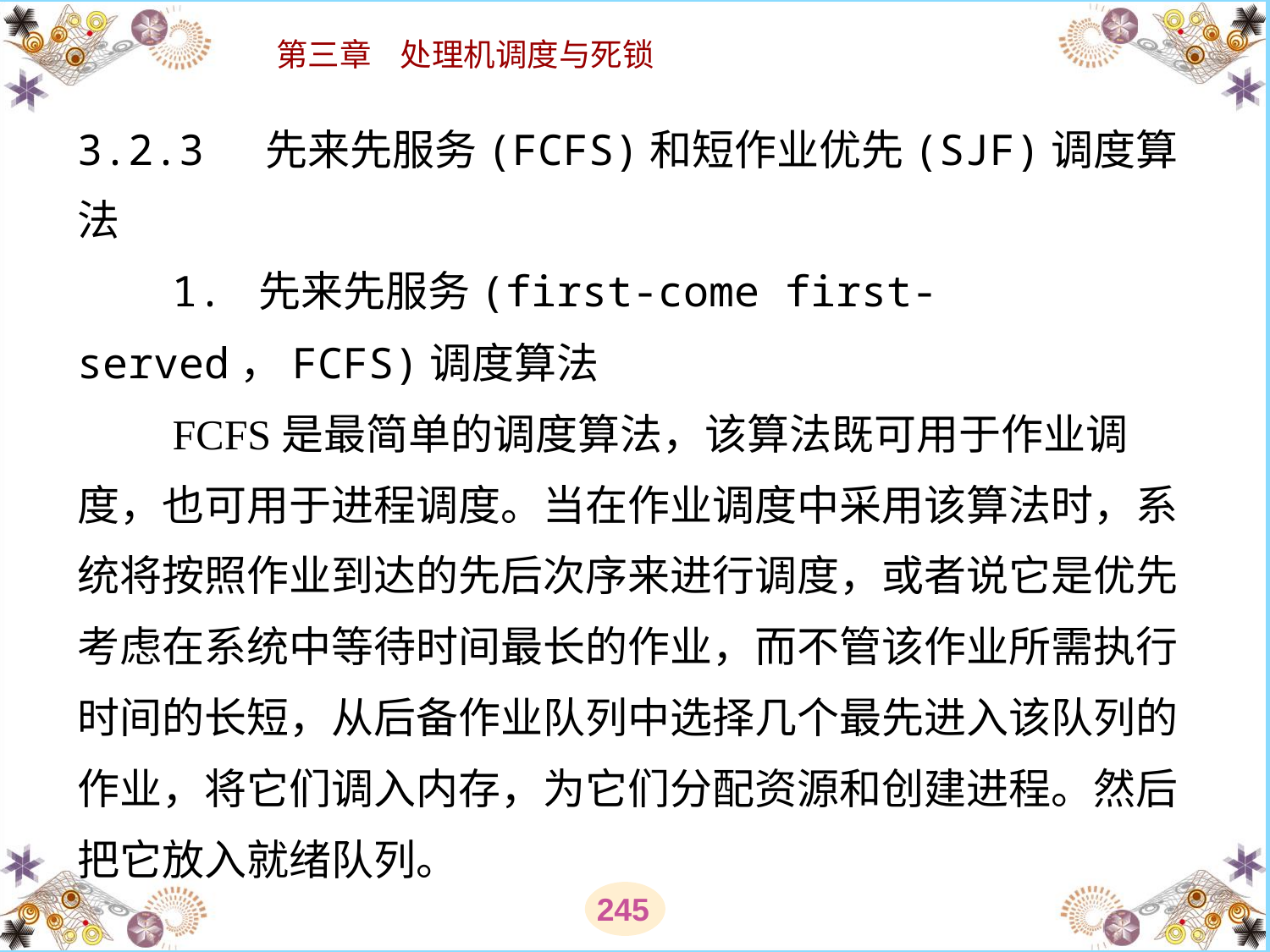

# 3.2.3  先来先服务(FCFS)和短作业优先(SJF)调度算法 　　1. 先来先服务(first-come first-served，FCFS)调度算法 　　FCFS是最简单的调度算法，该算法既可用于作业调度，也可用于进程调度。当在作业调度中采用该算法时，系统将按照作业到达的先后次序来进行调度，或者说它是优先考虑在系统中等待时间最长的作业，而不管该作业所需执行时间的长短，从后备作业队列中选择几个最先进入该队列的作业，将它们调入内存，为它们分配资源和创建进程。然后把它放入就绪队列。